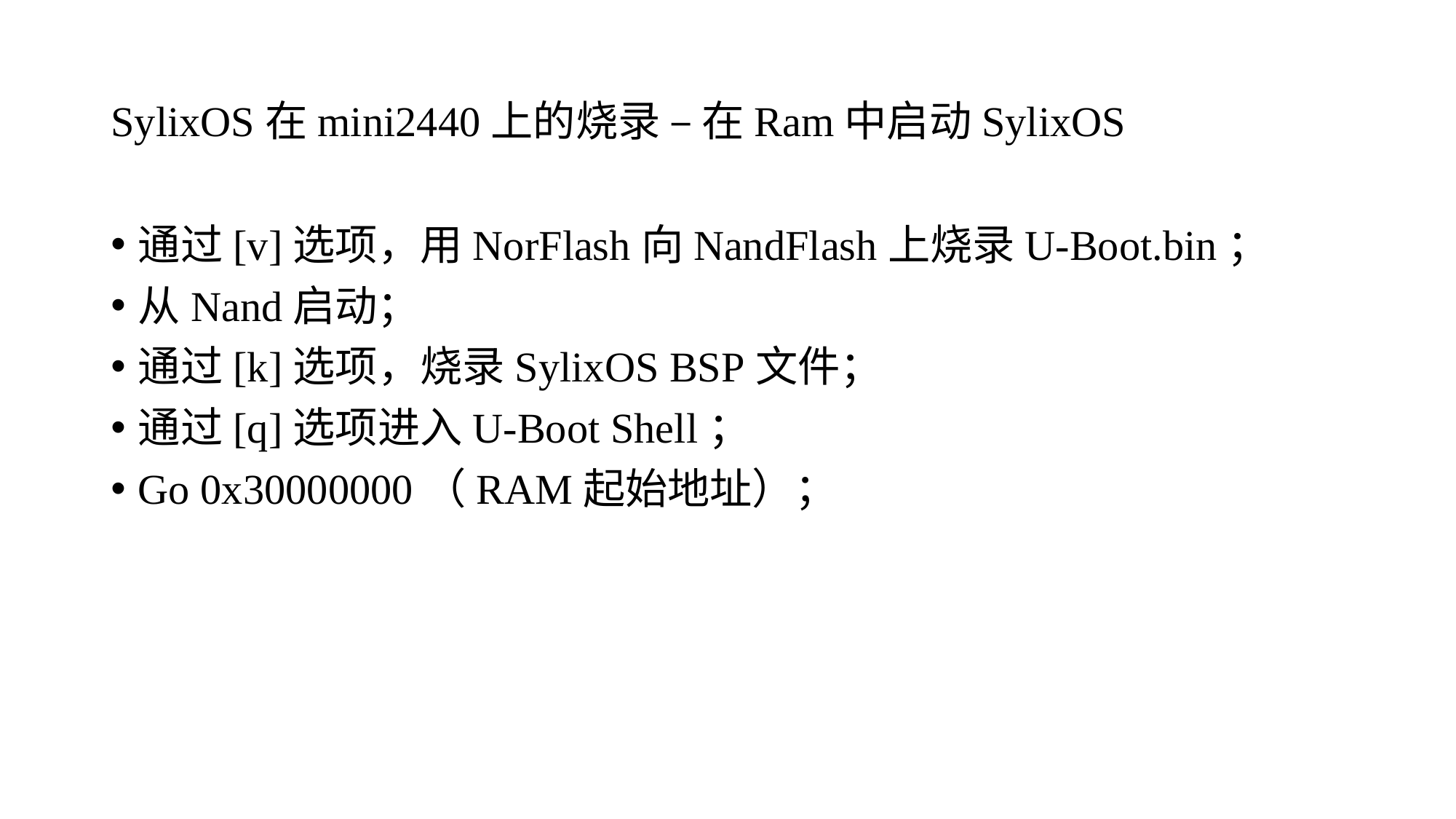

# SylixOS在mini2440上的烧录 – 在Ram中启动SylixOS
通过[v]选项，用NorFlash向NandFlash上烧录U-Boot.bin；
从Nand启动；
通过[k]选项，烧录SylixOS BSP文件；
通过[q]选项进入U-Boot Shell；
Go 0x30000000（RAM起始地址）；